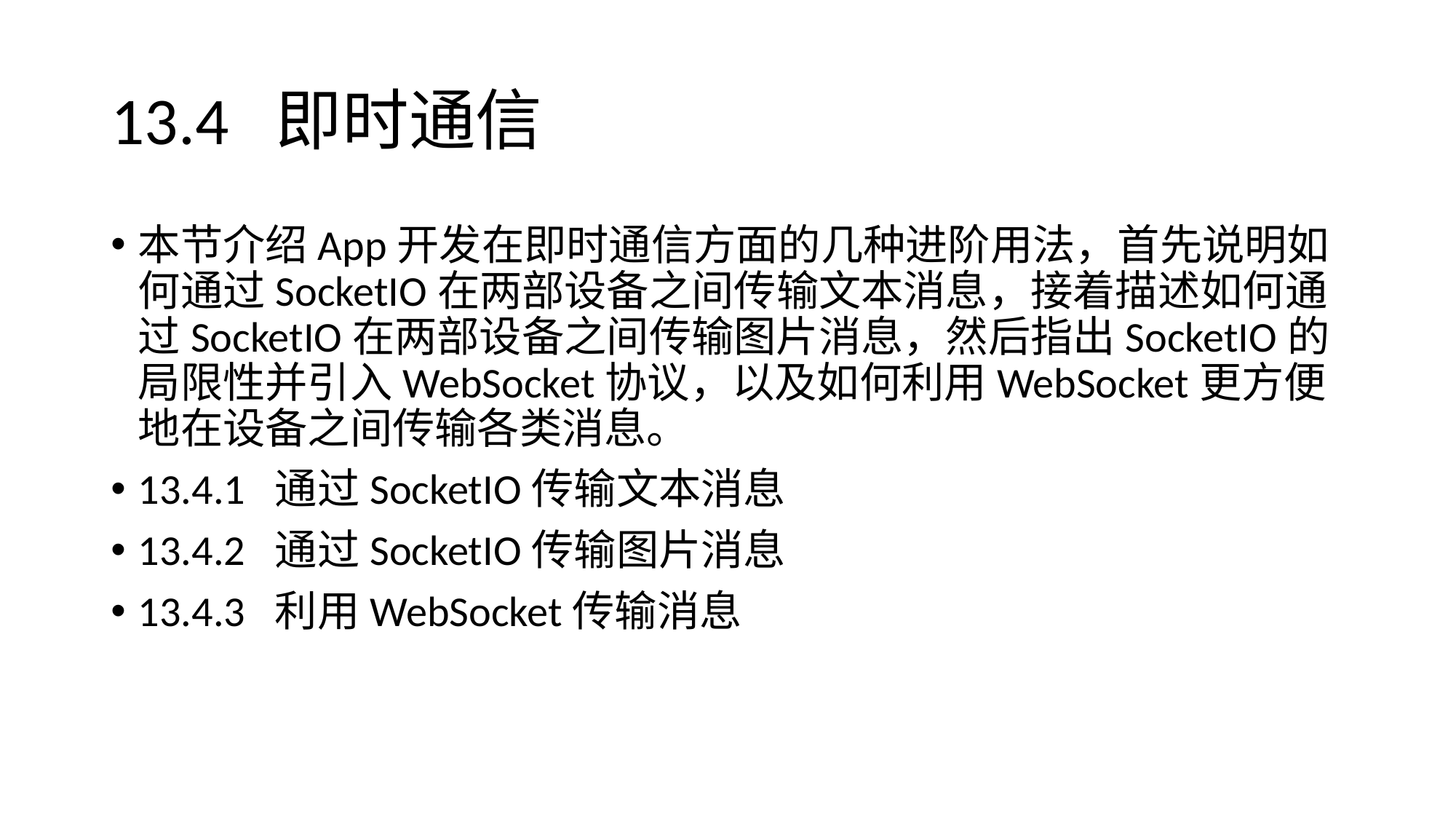

# 13.4  即时通信
本节介绍App开发在即时通信方面的几种进阶用法，首先说明如何通过SocketIO在两部设备之间传输文本消息，接着描述如何通过SocketIO在两部设备之间传输图片消息，然后指出SocketIO的局限性并引入WebSocket协议，以及如何利用WebSocket更方便地在设备之间传输各类消息。
13.4.1  通过SocketIO传输文本消息
13.4.2  通过SocketIO传输图片消息
13.4.3  利用WebSocket传输消息